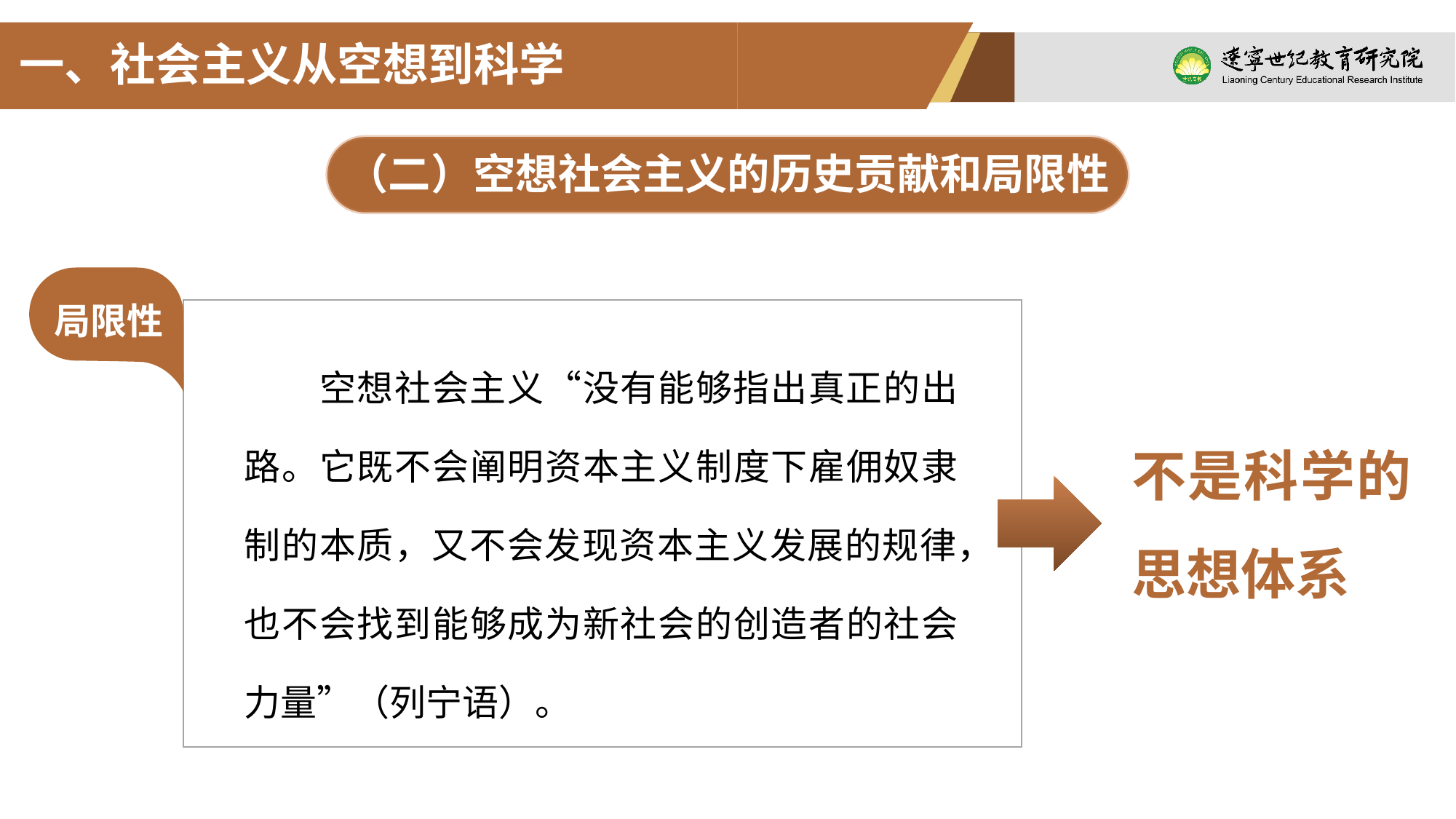

一、社会主义从空想到科学
（二）空想社会主义的历史贡献和局限性

局限性

空想社会主义“没有能够指出真正的出路。它既不会阐明资本主义制度下雇佣奴隶制的本质，又不会发现资本主义发展的规律，也不会找到能够成为新社会的创造者的社会力量”（列宁语）。
不是科学的思想体系